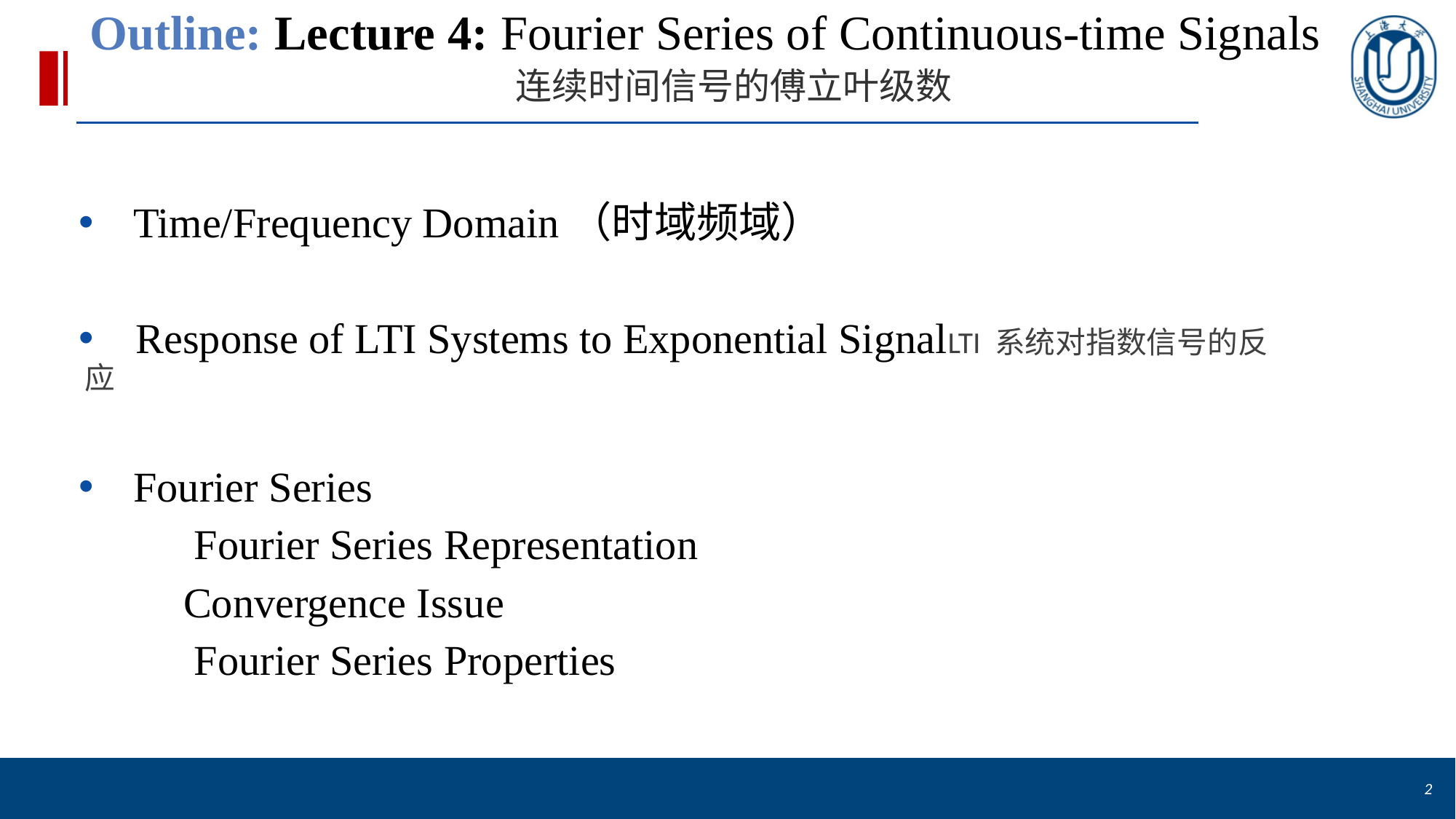

# Outline: Lecture 4: Fourier Series of Continuous-time Signals 连续时间信号的傅立叶级数
Time/Frequency Domain（时域频域）

    Response of LTI Systems to Exponential SignalLTI 系统对指数信号的反应

Fourier Series
	Fourier Series Representation
         Convergence Issue
	Fourier Series Properties
2